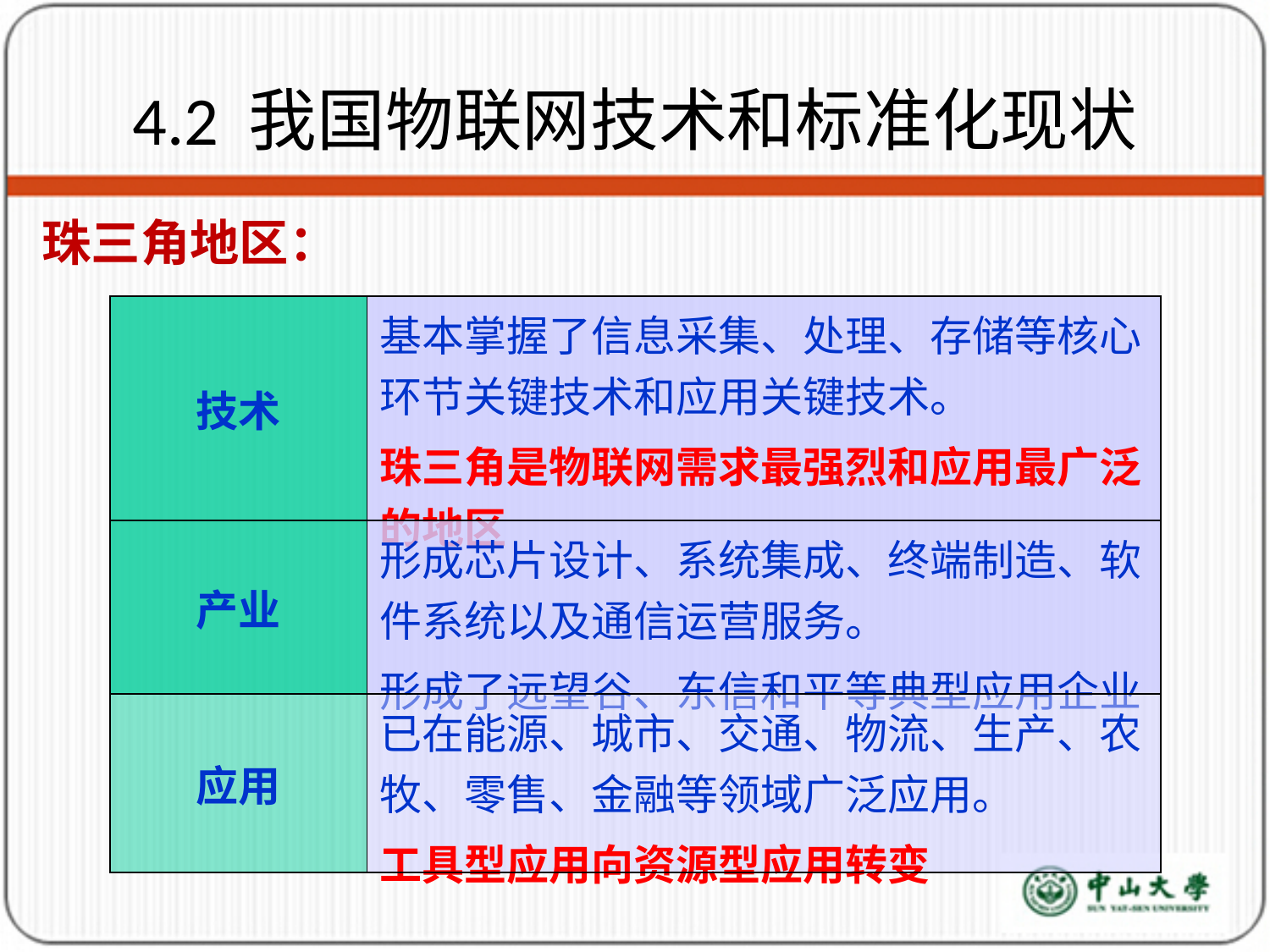

# 4.2 我国物联网技术和标准化现状
珠三角地区：
| 技术 | 基本掌握了信息采集、处理、存储等核心环节关键技术和应用关键技术。 珠三角是物联网需求最强烈和应用最广泛的地区 |
| --- | --- |
| 产业 | 形成芯片设计、系统集成、终端制造、软件系统以及通信运营服务。 形成了远望谷、东信和平等典型应用企业 |
| 应用 | 已在能源、城市、交通、物流、生产、农牧、零售、金融等领域广泛应用。 工具型应用向资源型应用转变 |